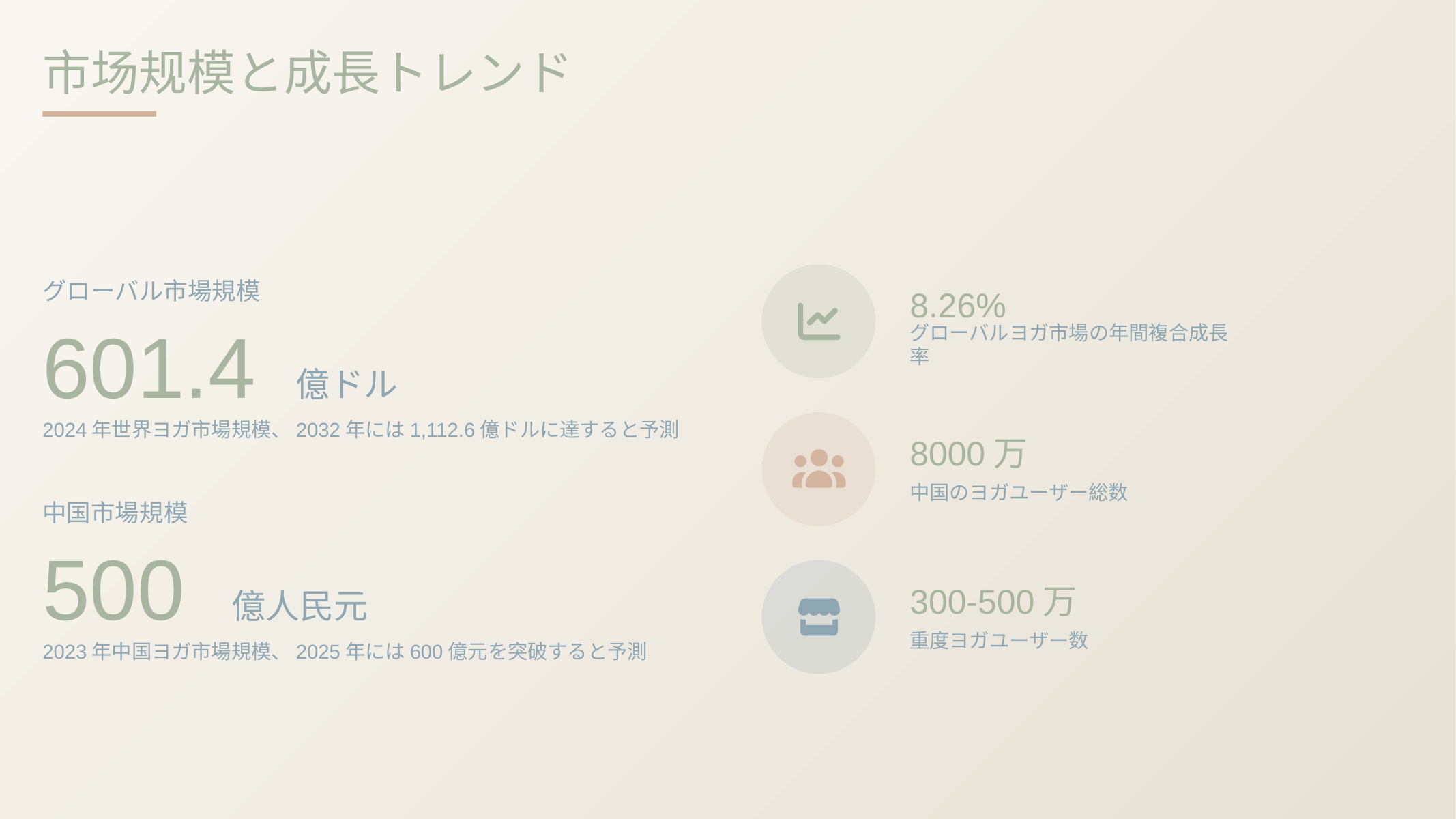

市场规模と成長トレンド

グローバル市場規模
8.26%

601.4
グローバルヨガ市場の年間複合成長率
億ドル
2024年世界ヨガ市場規模、2032年には1,112.6億ドルに達すると予測

8000万

中国のヨガユーザー総数
中国市場規模
500

300-500万
億人民元

重度ヨガユーザー数
2023年中国ヨガ市場規模、2025年には600億元を突破すると予測